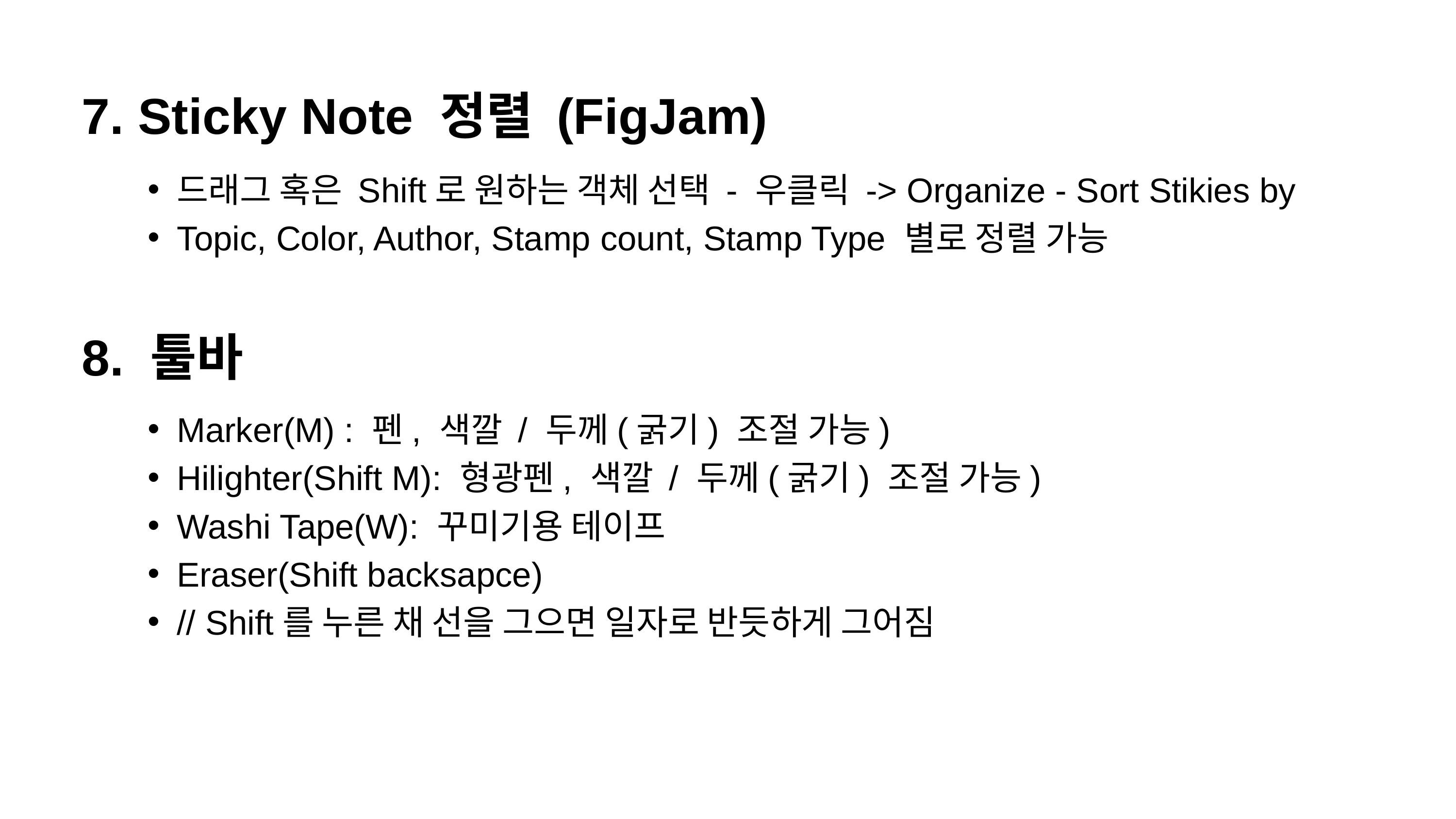

7. Sticky Note 정렬 (FigJam)
드래그 혹은 Shift로 원하는 객체 선택 - 우클릭 -> Organize - Sort Stikies by
Topic, Color, Author, Stamp count, Stamp Type 별로 정렬 가능
8. 툴바
Marker(M) : 펜, 색깔 / 두께(굵기) 조절 가능)
Hilighter(Shift M): 형광펜, 색깔 / 두께(굵기) 조절 가능)
Washi Tape(W): 꾸미기용 테이프
Eraser(Shift backsapce)
// Shift를 누른 채 선을 그으면 일자로 반듯하게 그어짐